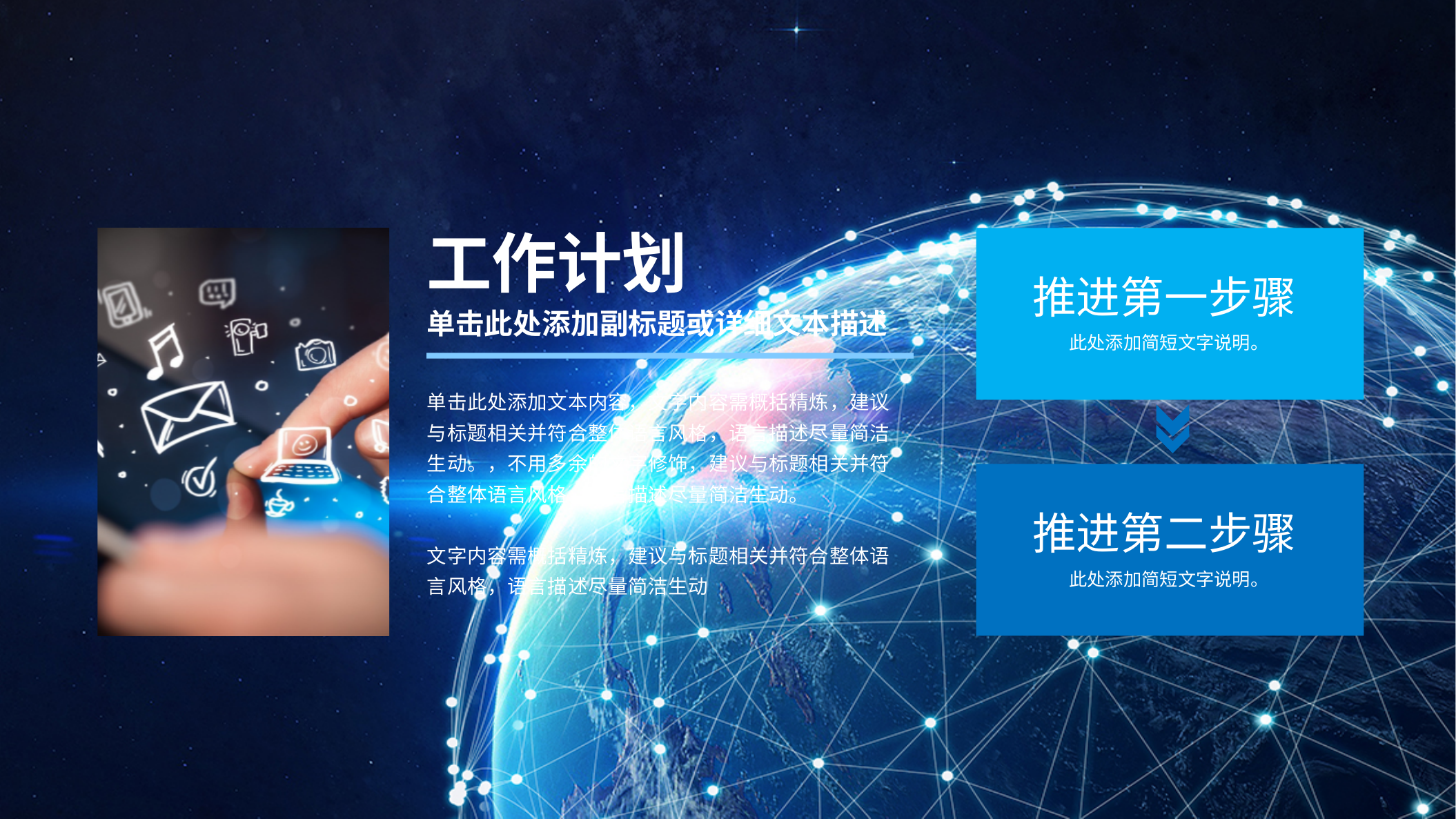

工作计划

推进第一步骤
此处添加简短文字说明。
单击此处添加副标题或详细文本描述

单击此处添加文本内容，文字内容需概括精炼，建议与标题相关并符合整体语言风格，语言描述尽量简洁生动。，不用多余的文字修饰，建议与标题相关并符合整体语言风格，语言描述尽量简洁生动。

文字内容需概括精炼，建议与标题相关并符合整体语言风格，语言描述尽量简洁生动

推进第二步骤
此处添加简短文字说明。